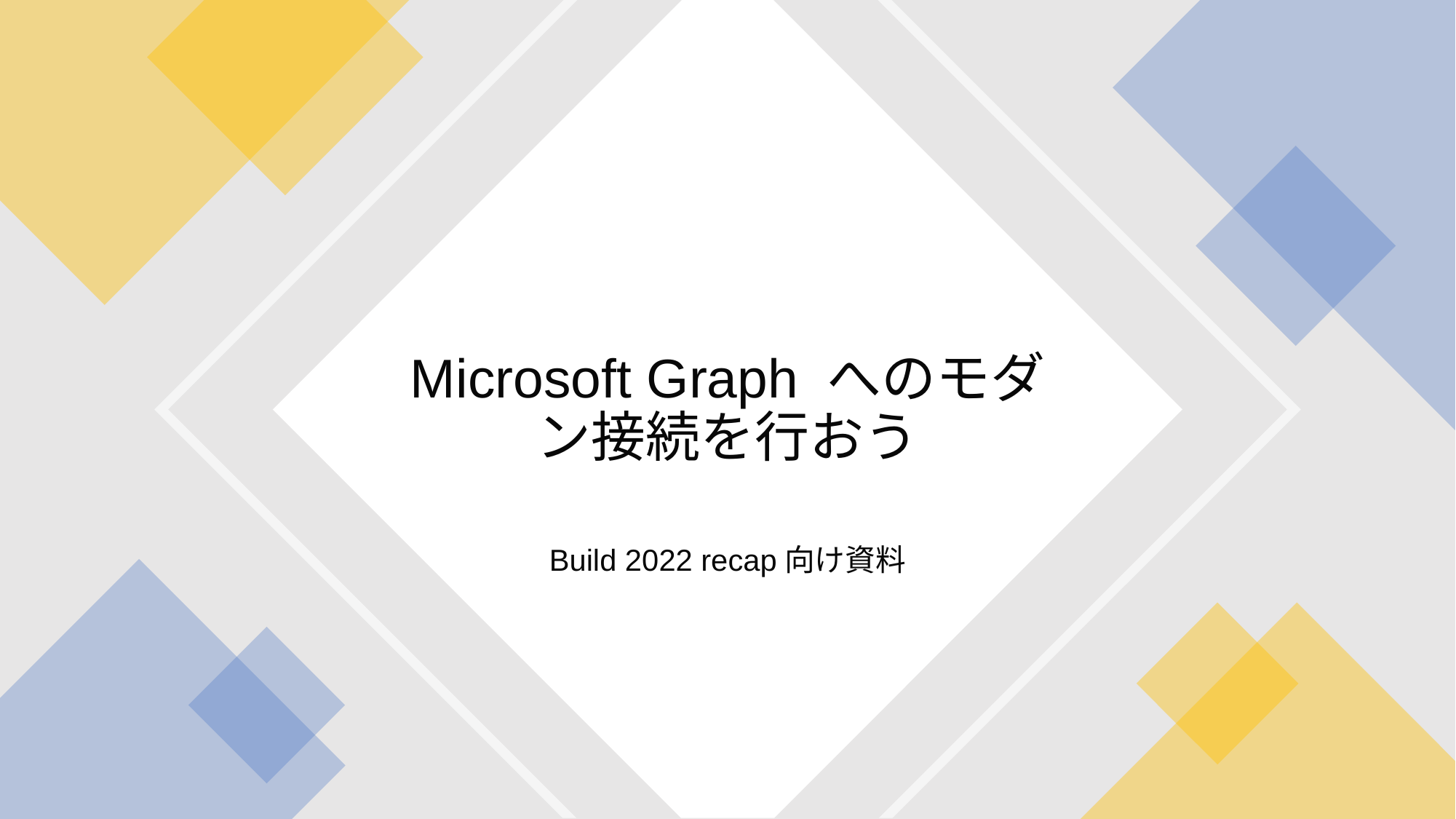

# Microsoft Graph へのモダン接続を行おう
Build 2022 recap向け資料